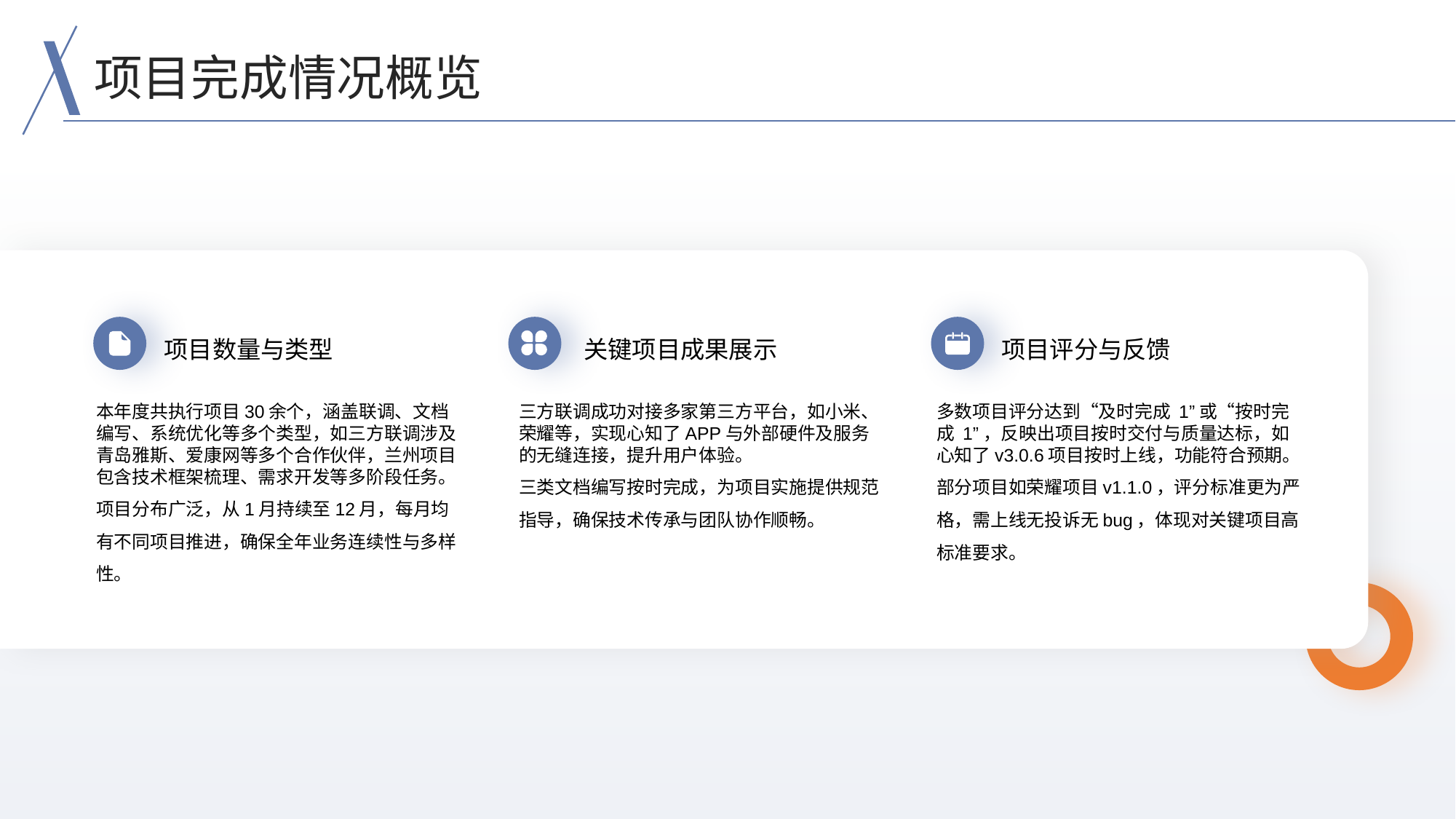

项目完成情况概览
项目数量与类型
关键项目成果展示
项目评分与反馈

本年度共执行项目30余个，涵盖联调、文档编写、系统优化等多个类型，如三方联调涉及青岛雅斯、爱康网等多个合作伙伴，兰州项目包含技术框架梳理、需求开发等多阶段任务。
项目分布广泛，从1月持续至12月，每月均有不同项目推进，确保全年业务连续性与多样性。
三方联调成功对接多家第三方平台，如小米、荣耀等，实现心知了APP与外部硬件及服务的无缝连接，提升用户体验。
三类文档编写按时完成，为项目实施提供规范指导，确保技术传承与团队协作顺畅。
多数项目评分达到“及时完成 1”或“按时完成 1”，反映出项目按时交付与质量达标，如心知了v3.0.6项目按时上线，功能符合预期。
部分项目如荣耀项目v1.1.0，评分标准更为严格，需上线无投诉无bug，体现对关键项目高标准要求。